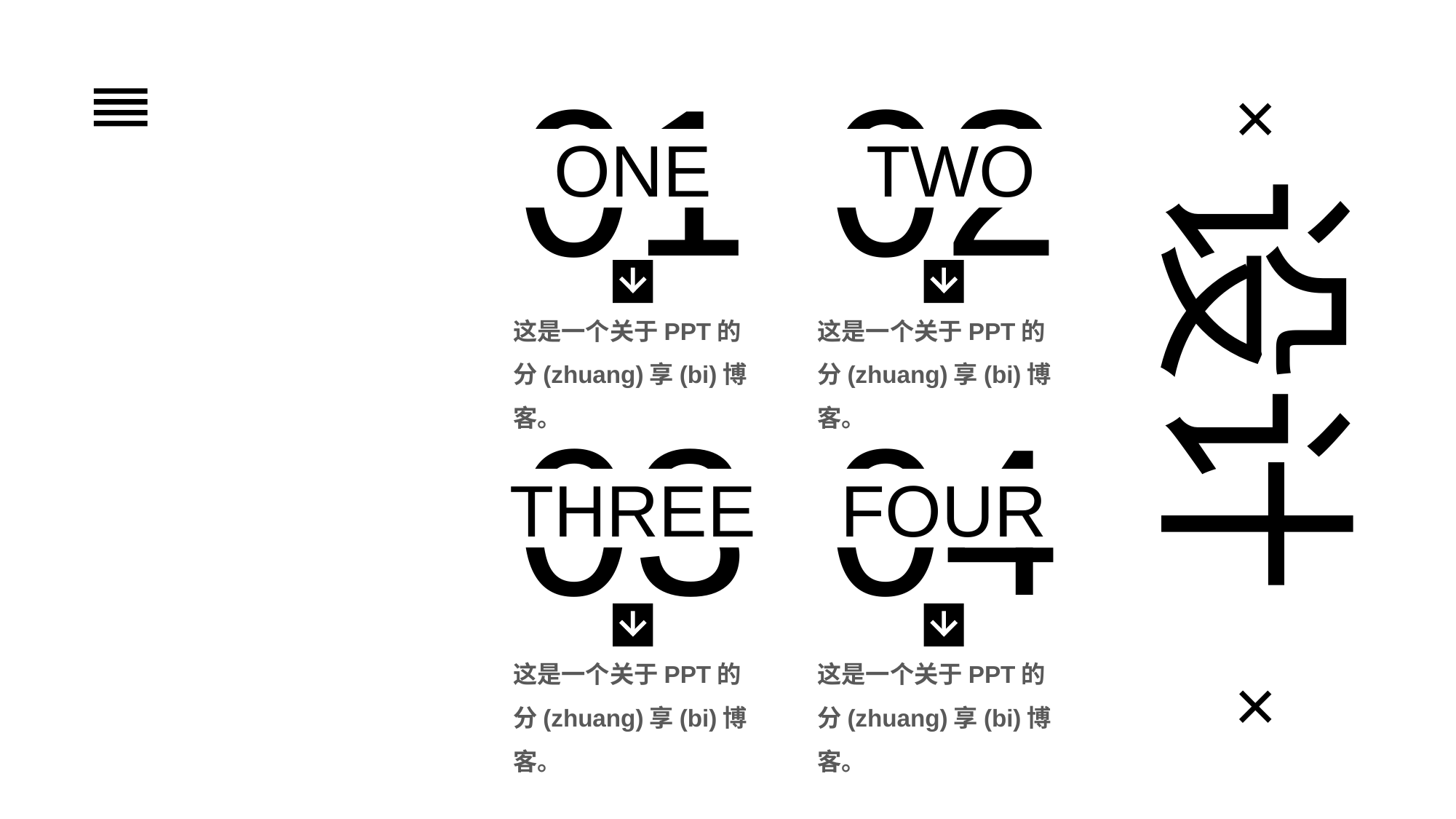

01
02
ONE
TWO

这是一个关于PPT的分(zhuang)享(bi)博客。
这是一个关于PPT的分(zhuang)享(bi)博客。
03
04
THREE
FOUR

这是一个关于PPT的分(zhuang)享(bi)博客。
这是一个关于PPT的分(zhuang)享(bi)博客。
×

设计
×